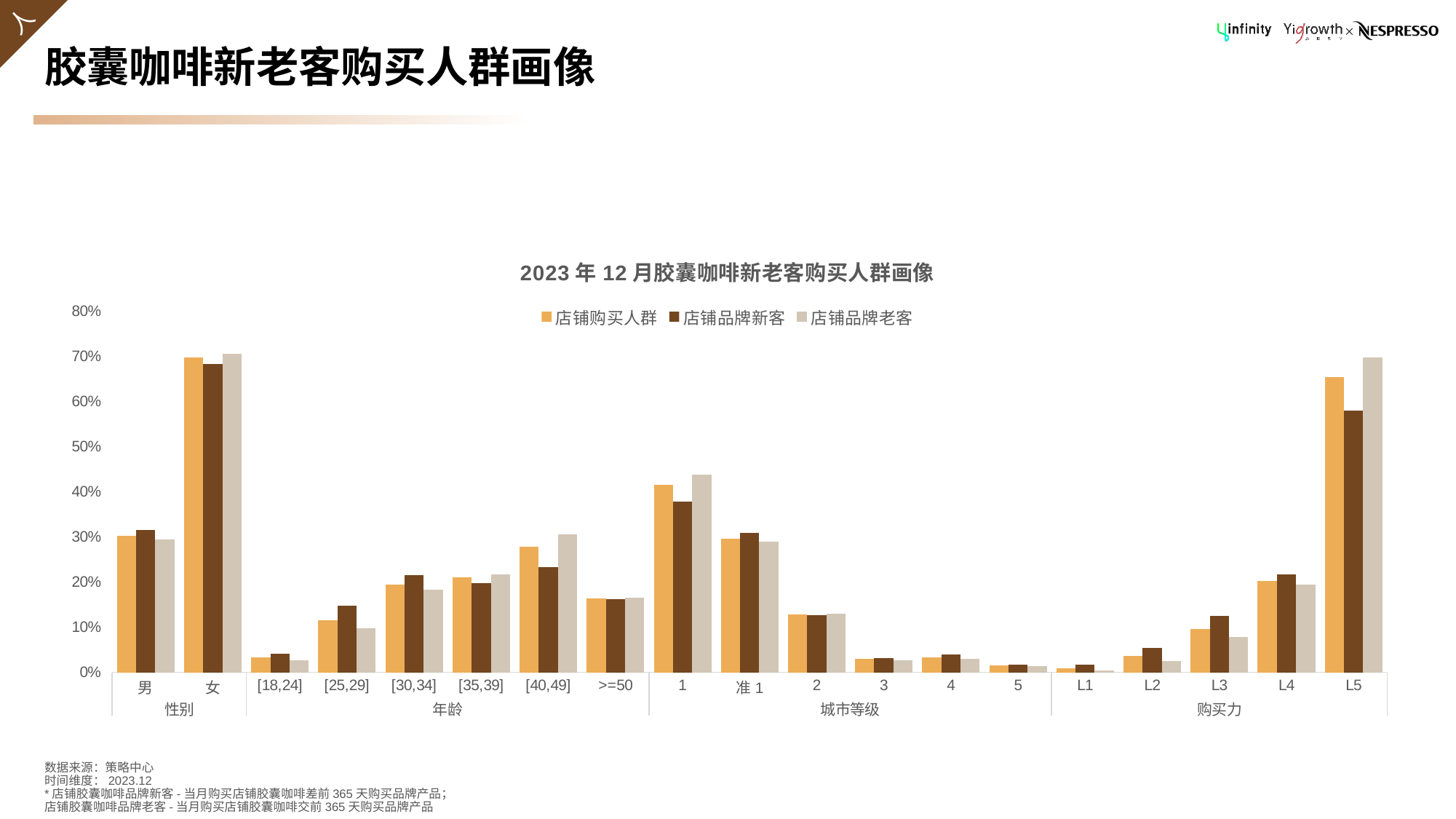

# 胶囊咖啡新老客购买人群画像

### Chart: 2023年12月胶囊咖啡新老客购买人群画像

| Category | 店铺购买人群 | 店铺品牌新客 | 店铺品牌老客 |
|---|---|---|---|
| 男 | 0.3018410573094015 | 0.3158799624882776 | 0.2936224723213469 |
| 女 | 0.6979280891094823 | 0.6834948421381681 | 0.7063775276786531 |
| [18,24] | 0.03226178796098574 | 0.04095029696780244 | 0.0271754048860829 |
| [25,29] | 0.1157730709297628 | 0.1473898093154111 | 0.09726415957544149 |
| [30,34] | 0.1951867028337277 | 0.2152235073460456 | 0.1834568579009973 |
| [35,39] | 0.2101344722110002 | 0.1974054391997499 | 0.2175862384481654 |
| [40,49] | 0.279044266174179 | 0.2338230697092842 | 0.3055174306889926 |
| >=50 | 0.1641368961736019 | 0.1614567052203814 | 0.1657059200292799 |
| 1 | 0.4156518727996768 | 0.3782432010003126 | 0.43755146856986 |
| 准1 | 0.2967045651295666 | 0.3094717099093467 | 0.2892304876932931 |
| 2 | 0.1287008714722687 | 0.1269146608315098 | 0.1297465458870894 |
| 3 | 0.02902983782535927 | 0.03219756173804314 | 0.0271754048860829 |
| 4 | 0.03318520228545045 | 0.03907471084713973 | 0.02973739591911428 |
| 5 | 0.01448606221504011 | 0.01641137855579869 | 0.01335895324366365 |
| L1 | 0.008830149477693772 | 0.01734917161613004 | 0.003842986549547077 |
| L2 | 0.03635943902579789 | 0.0543919974992185 | 0.02580290968981609 |
| L3 | 0.09528481560570208 | 0.1245701781806815 | 0.07814072650745722 |
| L4 | 0.2028048710105615 | 0.2174116911534855 | 0.1942538201116296 |
| L5 | 0.6538927685115715 | 0.5798687089715536 | 0.697227559703541 |
数据来源：策略中心
时间维度：2023.12
*店铺胶囊咖啡品牌新客-当月购买店铺胶囊咖啡差前365天购买品牌产品；
店铺胶囊咖啡品牌老客-当月购买店铺胶囊咖啡交前365天购买品牌产品